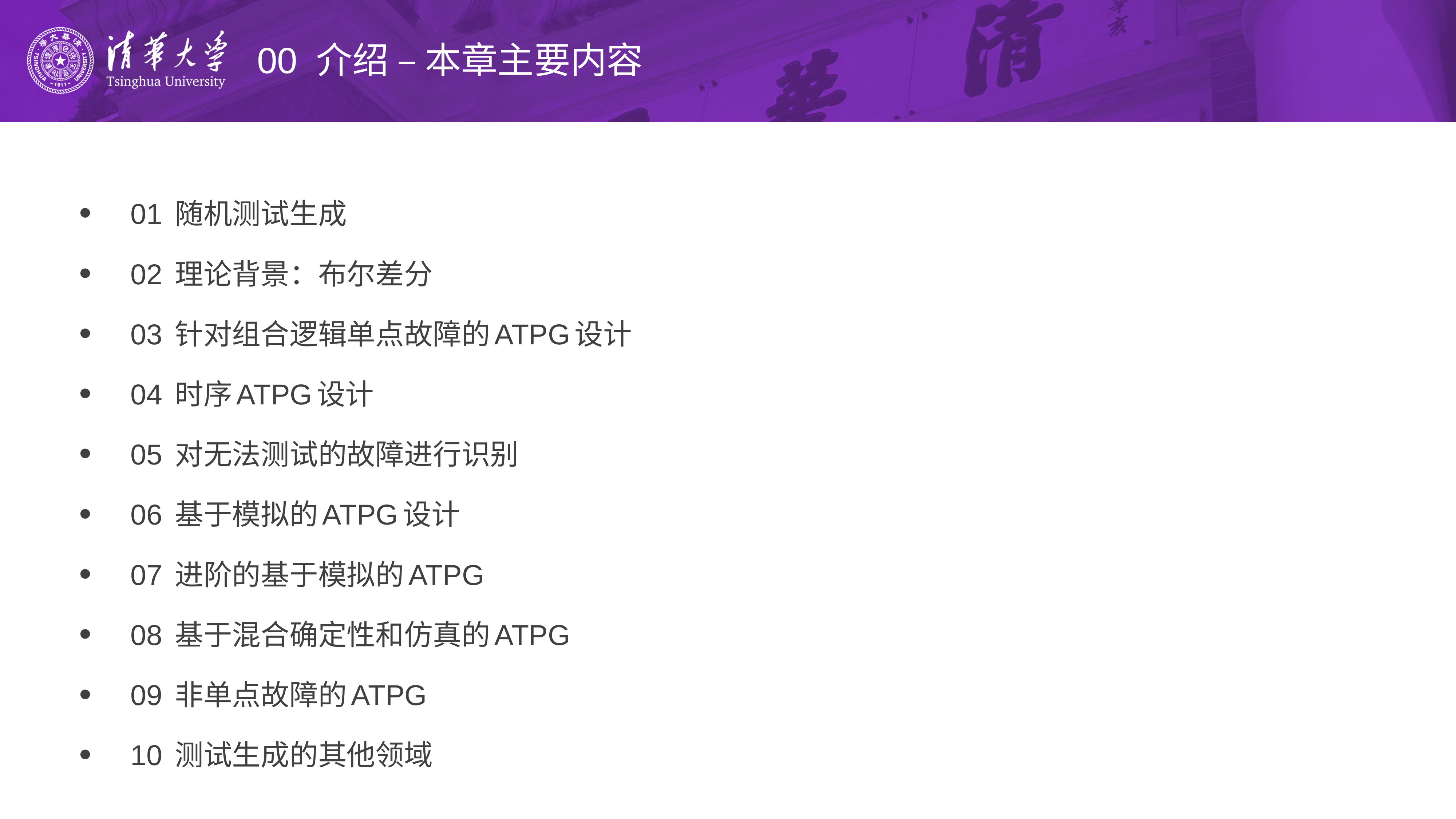

# 00 介绍 – 本章主要内容
01 随机测试生成
02 理论背景：布尔差分
03 针对组合逻辑单点故障的ATPG设计
04 时序ATPG设计
05 对无法测试的故障进行识别
06 基于模拟的ATPG设计
07 进阶的基于模拟的ATPG
08 基于混合确定性和仿真的ATPG
09 非单点故障的ATPG
10 测试生成的其他领域